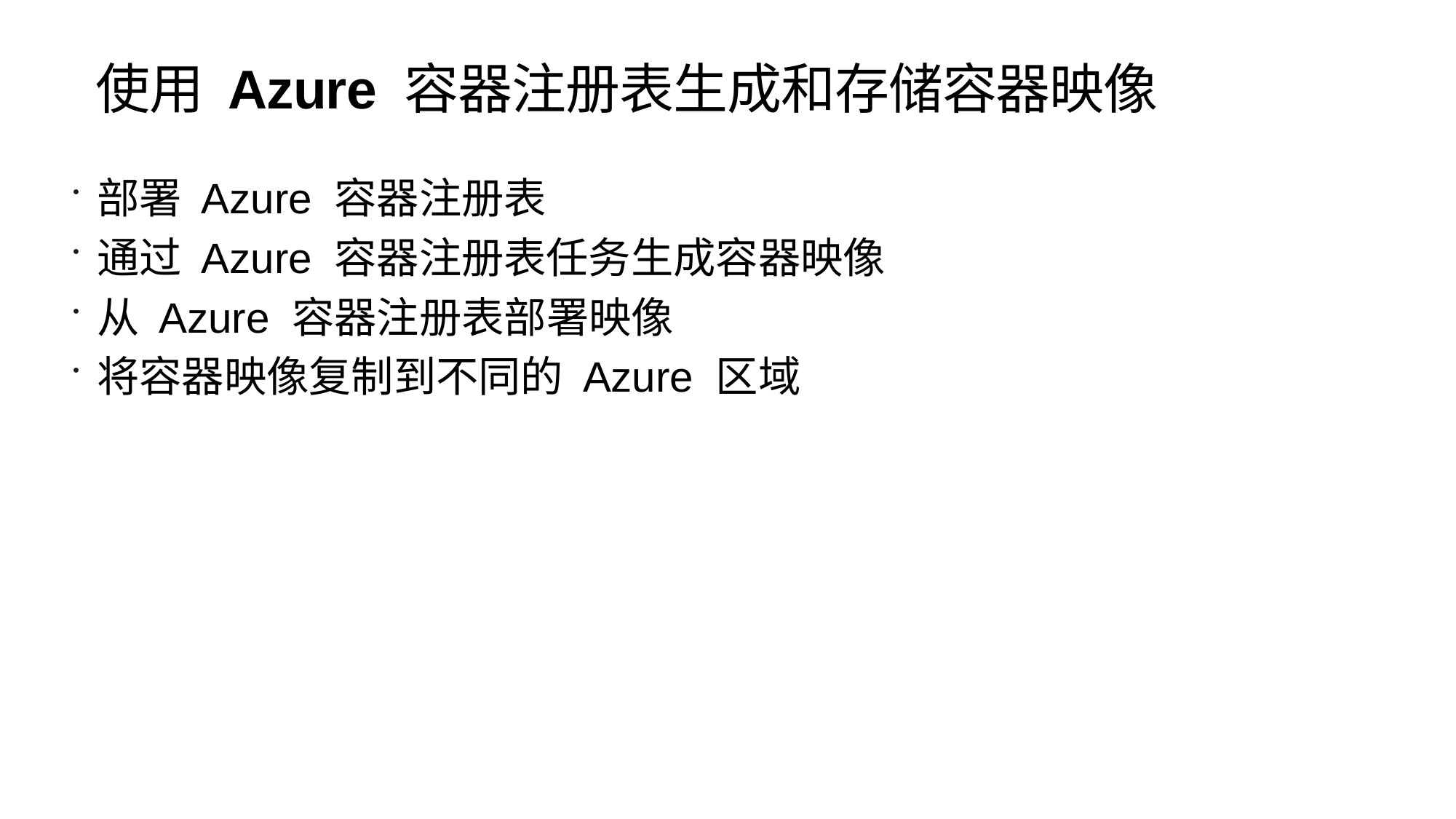

# 使用 Azure 容器注册表生成和存储容器映像
部署 Azure 容器注册表
通过 Azure 容器注册表任务生成容器映像
从 Azure 容器注册表部署映像
将容器映像复制到不同的 Azure 区域